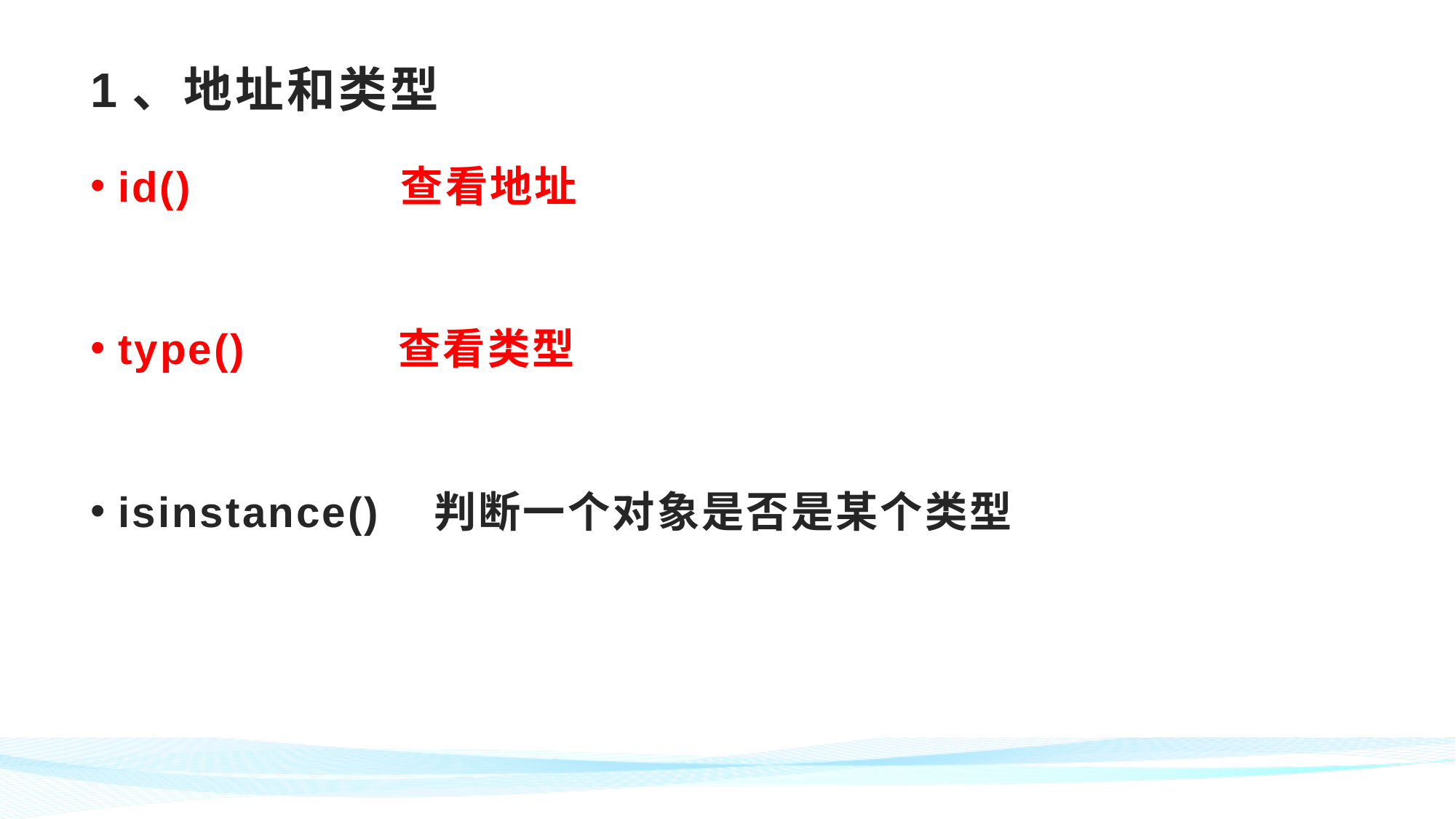

# 1、地址和类型
id()              查看地址

type()          查看类型

isinstance()   判断一个对象是否是某个类型